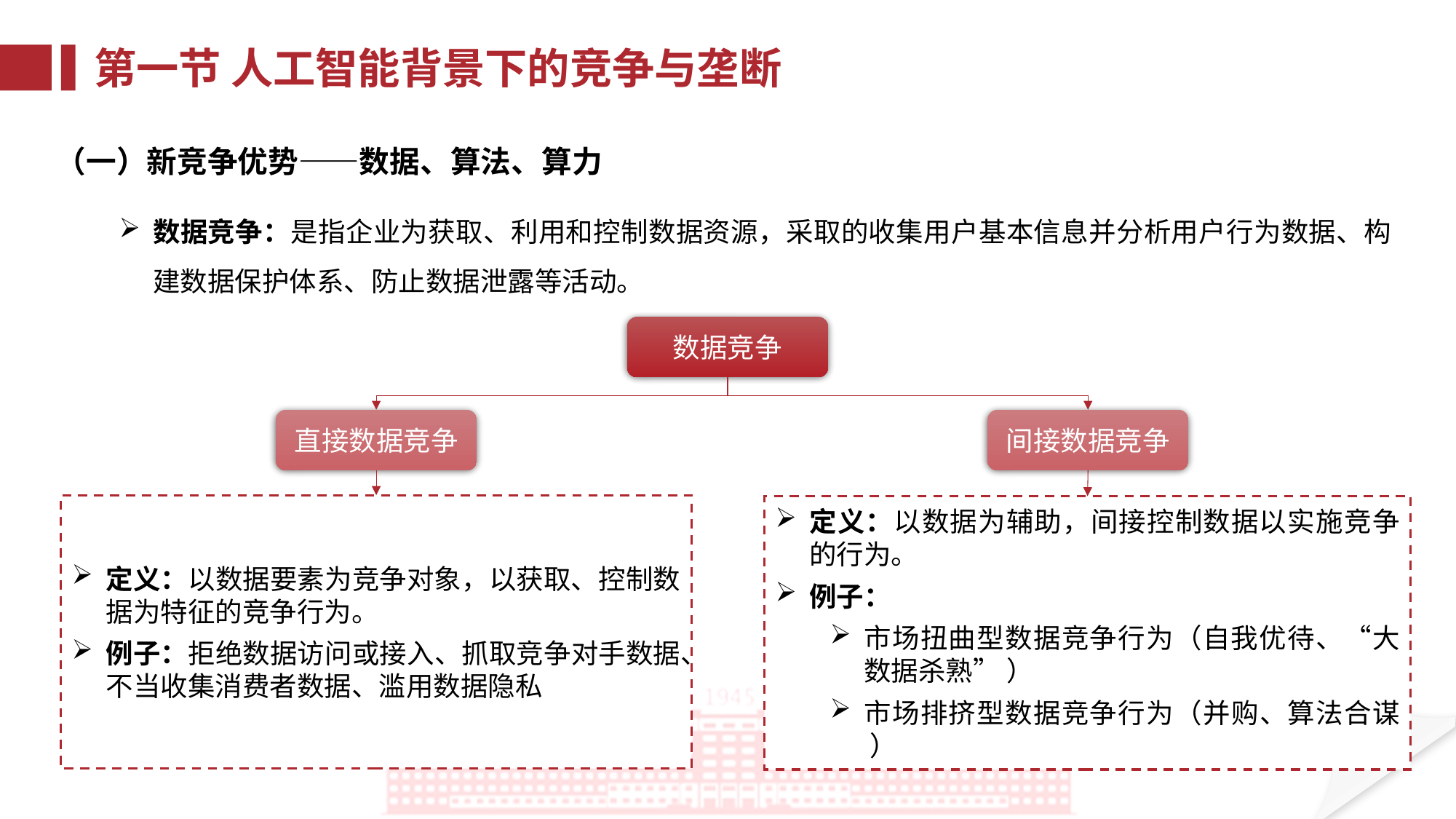

第一节 人工智能背景下的竞争与垄断
（一）新竞争优势——数据、算法、算力
数据竞争：是指企业为获取、利用和控制数据资源，采取的收集用户基本信息并分析用户行为数据、构建数据保护体系、防止数据泄露等活动。
数据竞争
直接数据竞争
间接数据竞争
定义：以数据要素为竞争对象，以获取、控制数据为特征的竞争行为。
例子：拒绝数据访问或接入、抓取竞争对手数据、不当收集消费者数据、滥用数据隐私
定义：以数据为辅助，间接控制数据以实施竞争的行为。
例子：
市场扭曲型数据竞争行为（自我优待、“大数据杀熟” ）
市场排挤型数据竞争行为（并购、算法合谋 ）